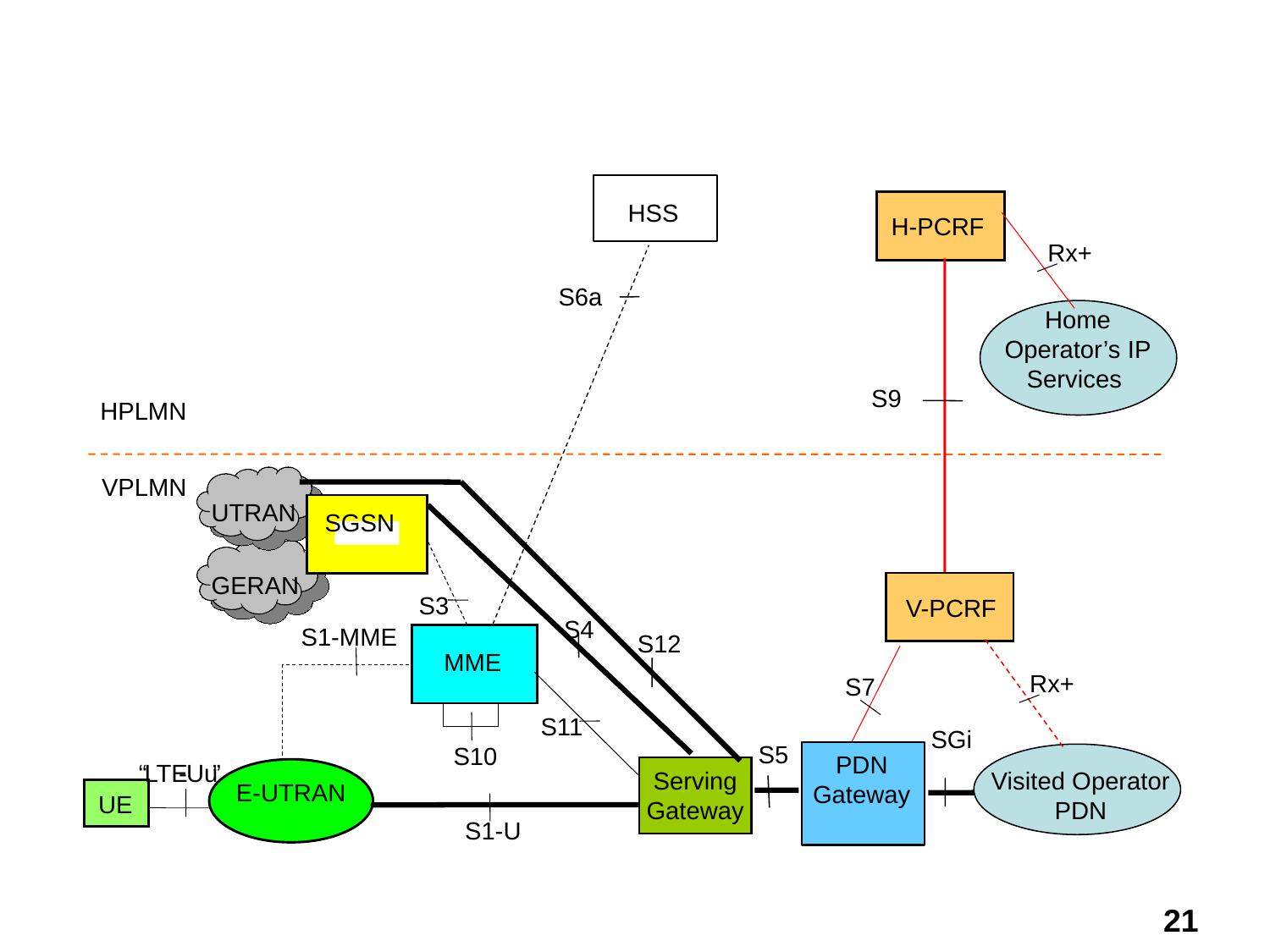

网络架构Local Breakout的漫游方式

HSS
H-PCRF

Rx+

S6a

Home Operator’s IP Services

S9
HPLMN

VPLMN

UTRAN

SGSN

GERAN

S3
V-PCRF

S4
S1-MME

S12

MME

Rx+
S7

S11

SGi
S5
S10

PDN Gateway
Serving
Gateway
“
LTE
-
Uu
”
E-UTRAN
Visited Operator PDN

UE

S1-U